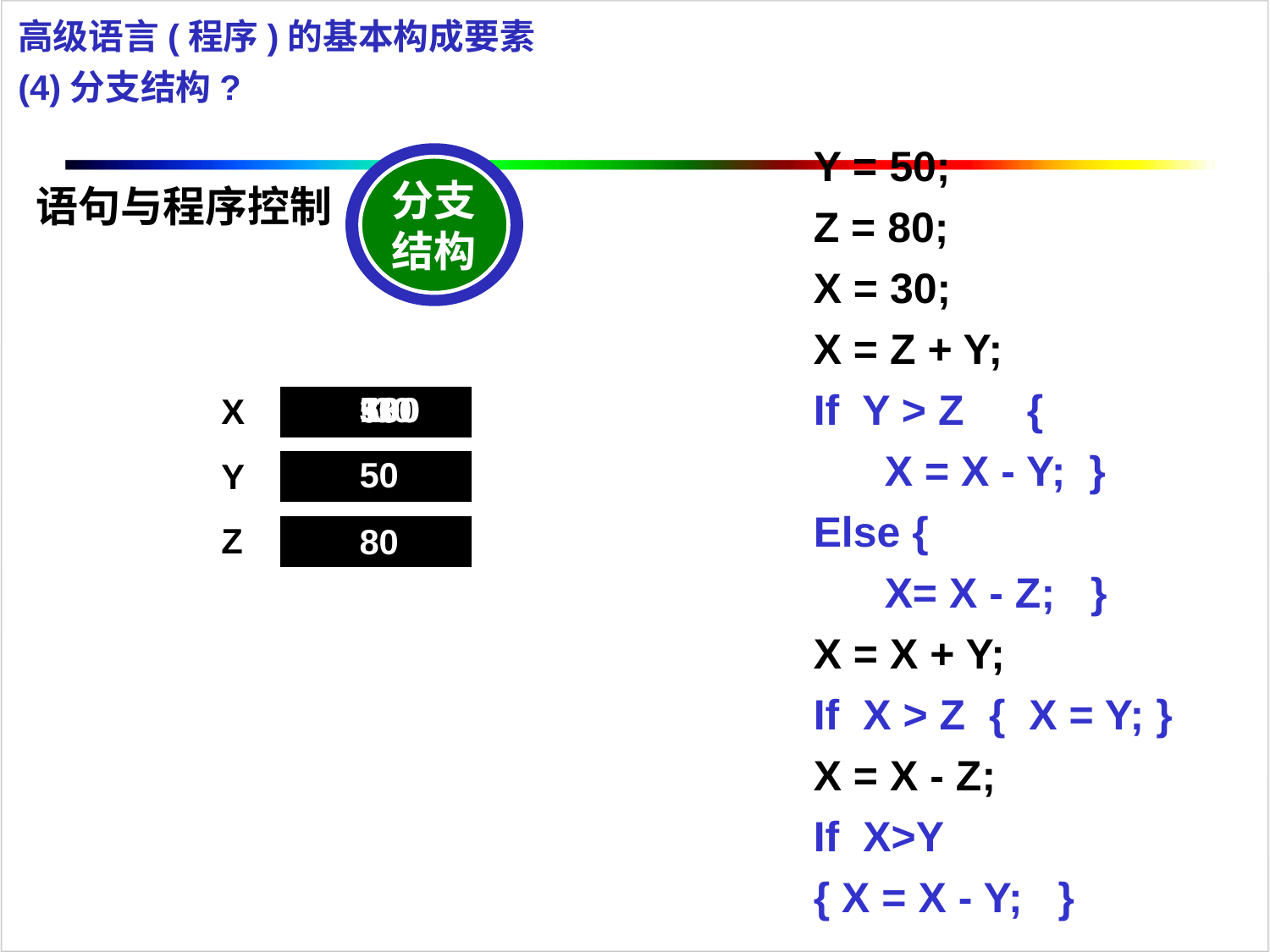

高级语言(程序)的基本构成要素
(4)分支结构?
Y = 50;
Z = 80;
X = 30;
X = Z + Y;
If  Y > Z　{
      X = X - Y;  }
Else {
      X= X - Z;   }
X = X + Y;
If  X > Z  {  X = Y; }
X = X - Z;
If  X>Y
{ X = X - Y;   }

分支结构
语句与程序控制
30
130
50
50
100
-30
X

50
Y

Z

80